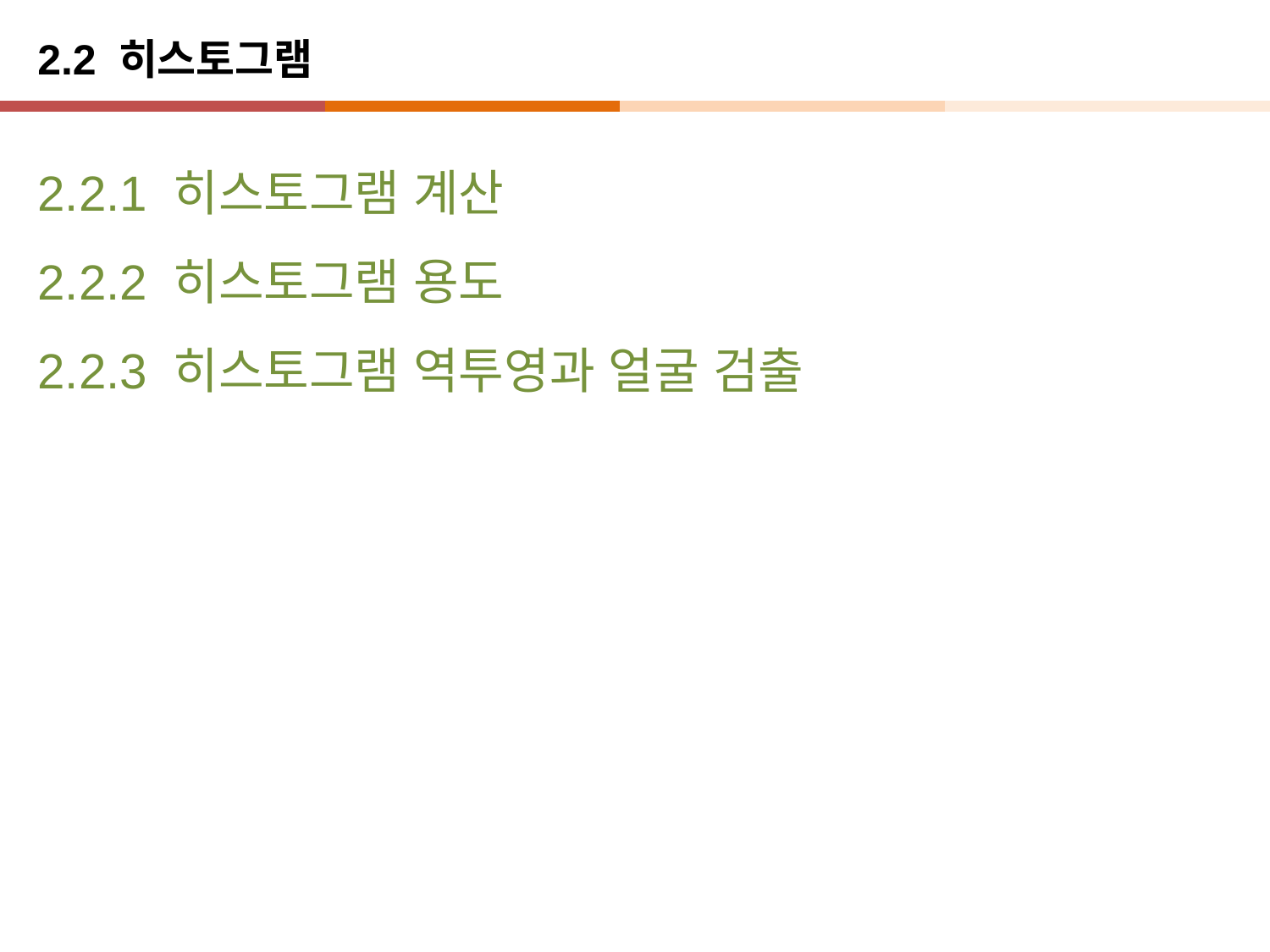

# 2.2 히스토그램
2.2.1 히스토그램 계산
2.2.2 히스토그램 용도
2.2.3 히스토그램 역투영과 얼굴 검출